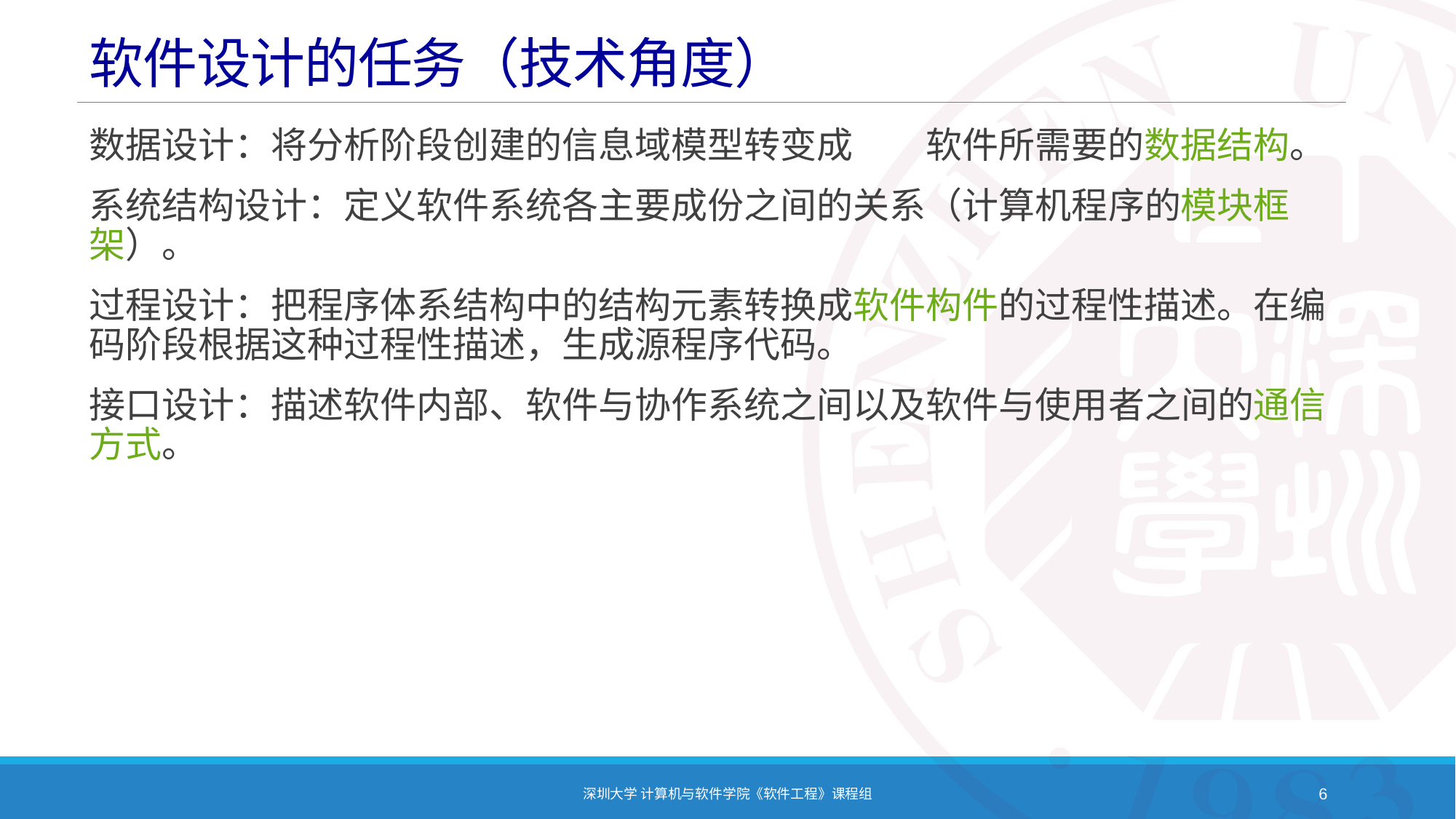

# 软件设计的任务（技术角度）
数据设计：将分析阶段创建的信息域模型转变成实现软件所需要的数据结构。
系统结构设计：定义软件系统各主要成份之间的关系（计算机程序的模块框架）。
过程设计：把程序体系结构中的结构元素转换成软件构件的过程性描述。在编码阶段根据这种过程性描述，生成源程序代码。
接口设计：描述软件内部、软件与协作系统之间以及软件与使用者之间的通信方式。

深圳大学 计算机与软件学院《软件工程》课程组
6